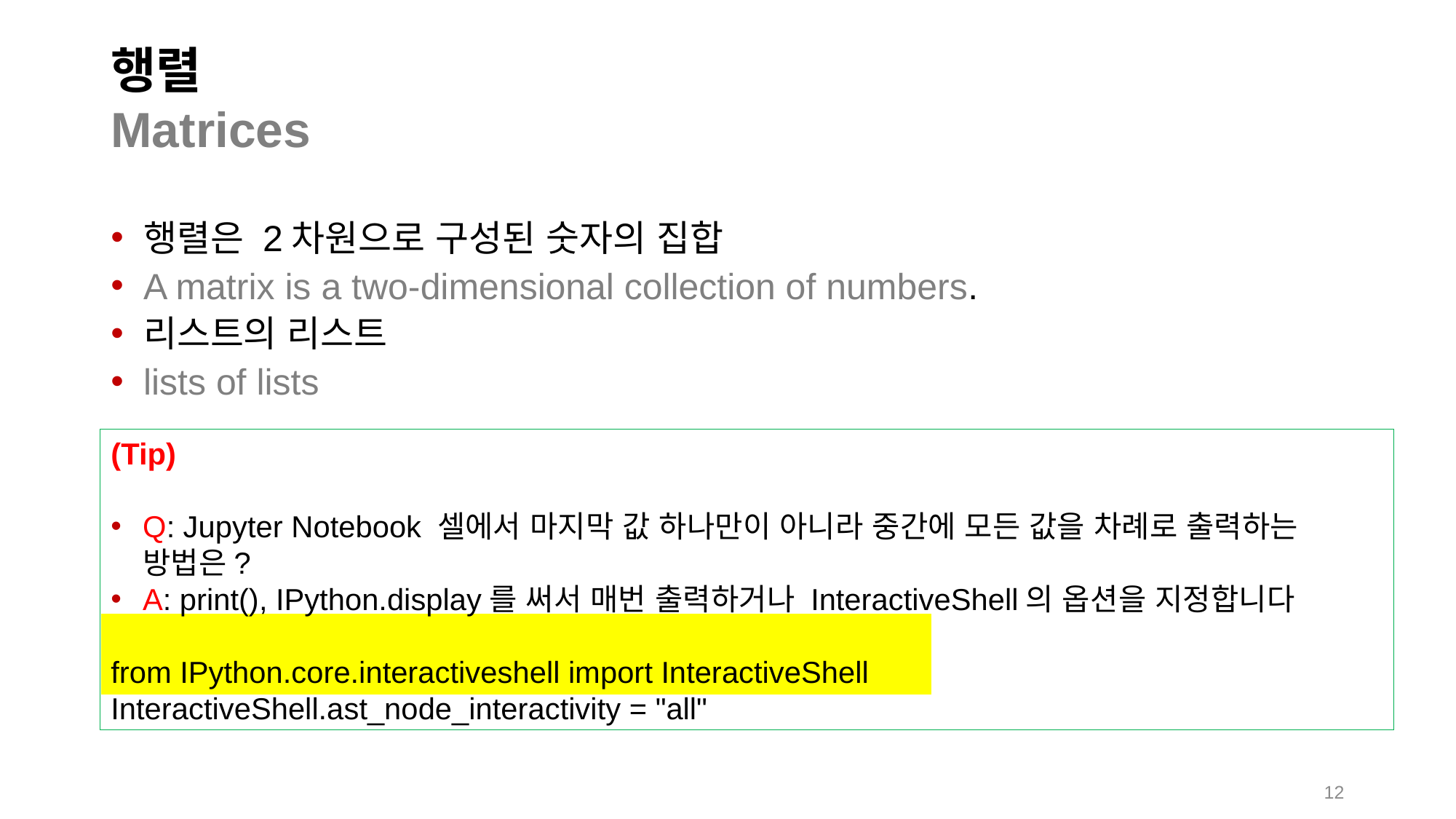

# 행렬 Matrices
행렬은 2차원으로 구성된 숫자의 집합
A matrix is a two-dimensional collection of numbers.
리스트의 리스트
lists of lists
(Tip)

Q: Jupyter Notebook 셀에서 마지막 값 하나만이 아니라 중간에 모든 값을 차례로 출력하는 방법은?
A: print(), IPython.display를 써서 매번 출력하거나 InteractiveShell의 옵션을 지정합니다

from IPython.core.interactiveshell import InteractiveShell
InteractiveShell.ast_node_interactivity = "all"

12